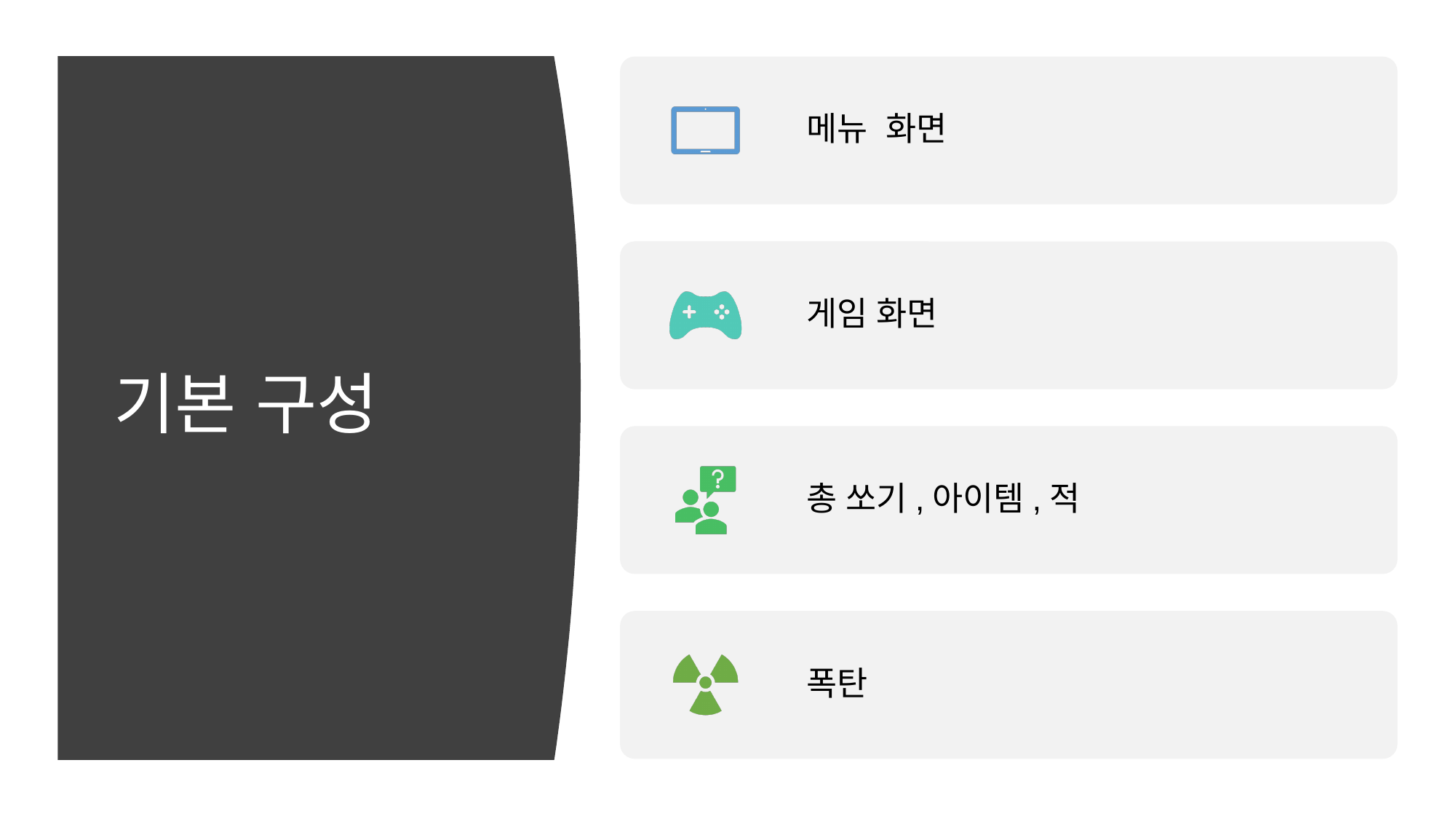

메뉴  화면
게임 화면
총 쏘기,아이템,적
폭탄

# 기본 구성